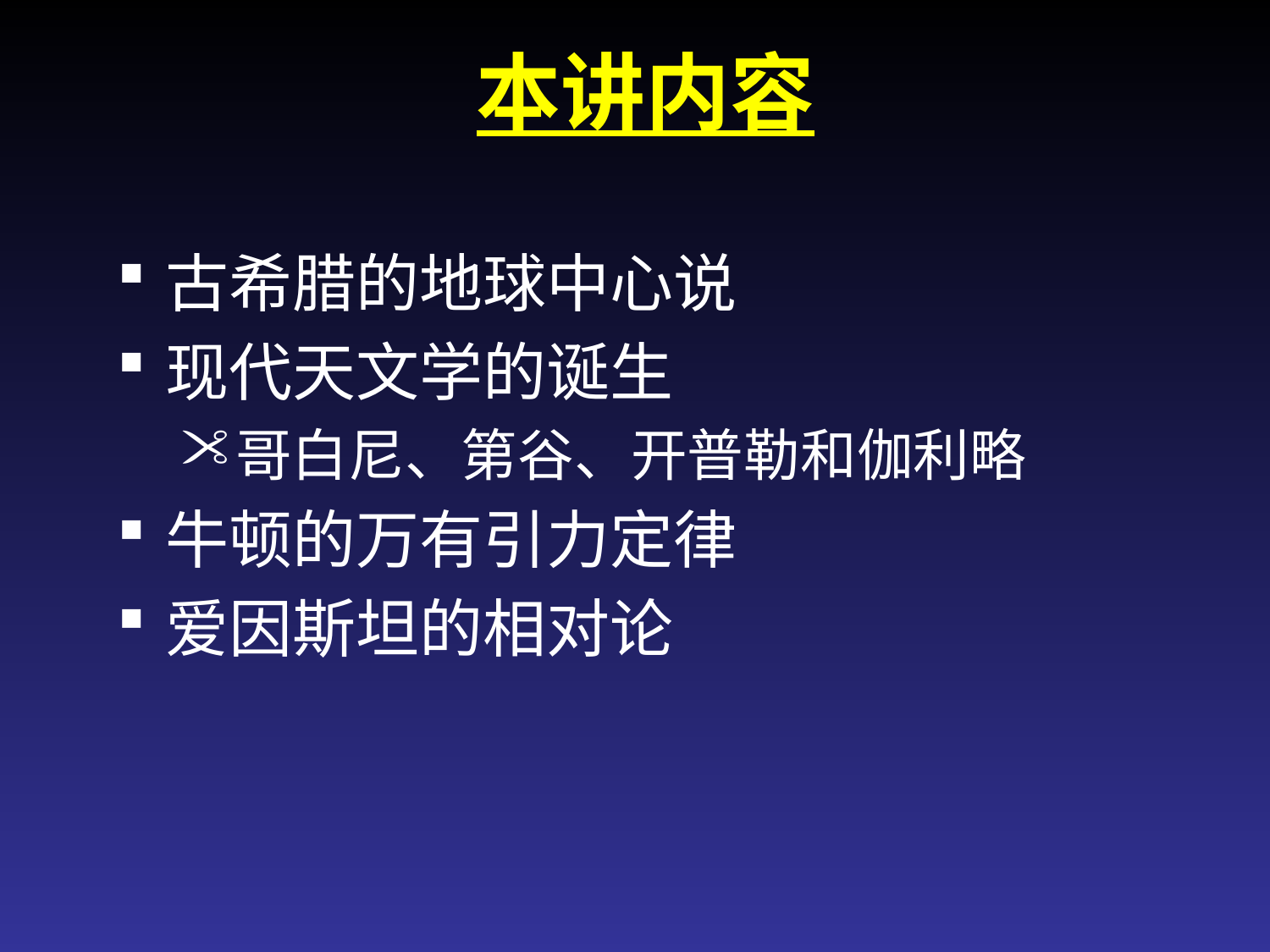

本讲内容

古希腊的地球中心说
现代天文学的诞生
哥白尼、第谷、开普勒和伽利略
牛顿的万有引力定律
爱因斯坦的相对论